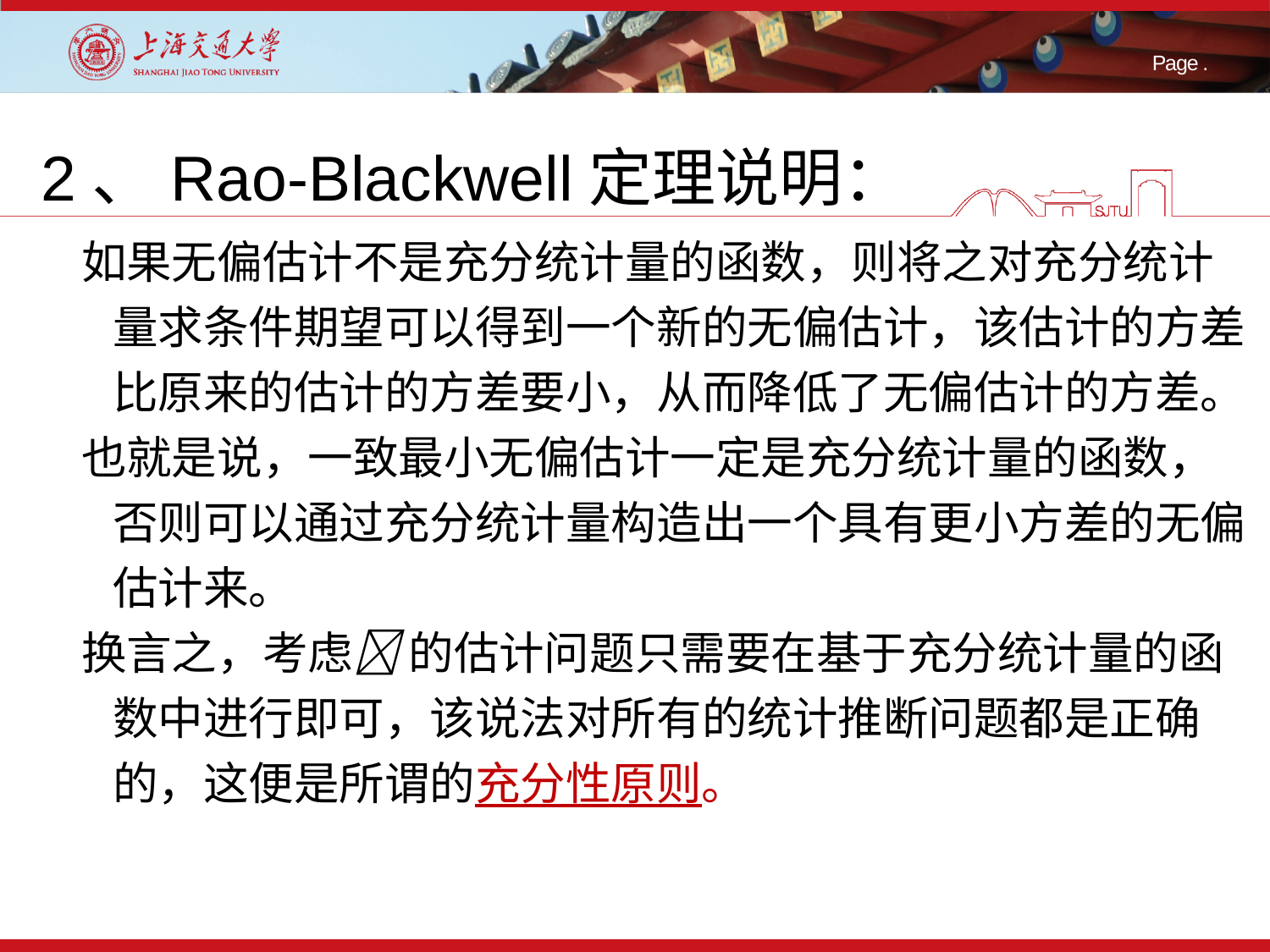

2、Rao-Blackwell定理说明：
如果无偏估计不是充分统计量的函数，则将之对充分统计量求条件期望可以得到一个新的无偏估计，该估计的方差比原来的估计的方差要小，从而降低了无偏估计的方差。
也就是说，一致最小无偏估计一定是充分统计量的函数，否则可以通过充分统计量构造出一个具有更小方差的无偏估计来。
换言之，考虑θ 的估计问题只需要在基于充分统计量的函数中进行即可，该说法对所有的统计推断问题都是正确的，这便是所谓的充分性原则。